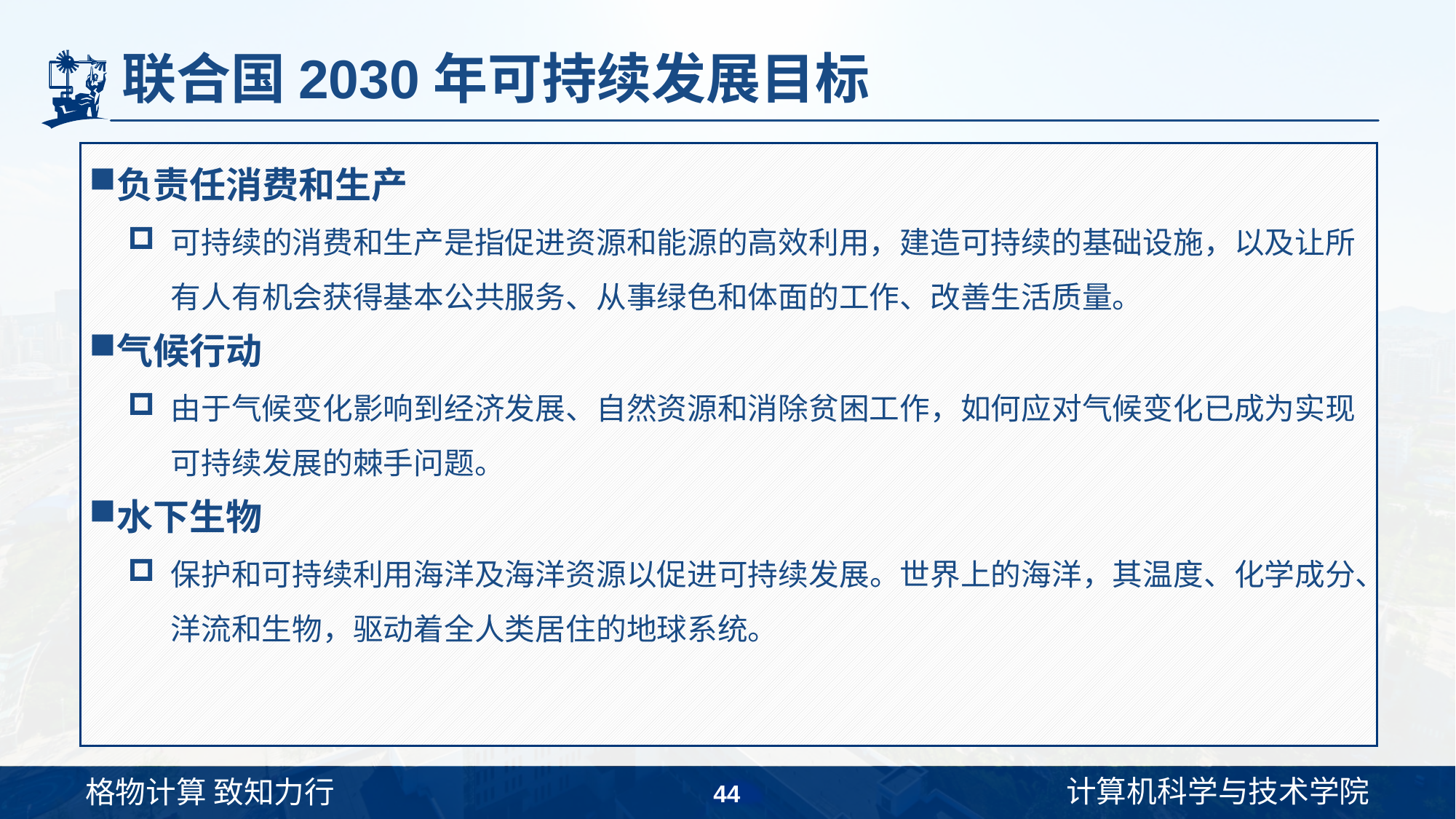

# 联合国2030年可持续发展目标
负责任消费和生产
可持续的消费和生产是指促进资源和能源的高效利用，建造可持续的基础设施，以及让所有人有机会获得基本公共服务、从事绿色和体面的工作、改善生活质量。
气候行动
由于气候变化影响到经济发展、自然资源和消除贫困工作，如何应对气候变化已成为实现可持续发展的棘手问题。
水下生物
保护和可持续利用海洋及海洋资源以促进可持续发展。世界上的海洋，其温度、化学成分、洋流和生物，驱动着全人类居住的地球系统。
44